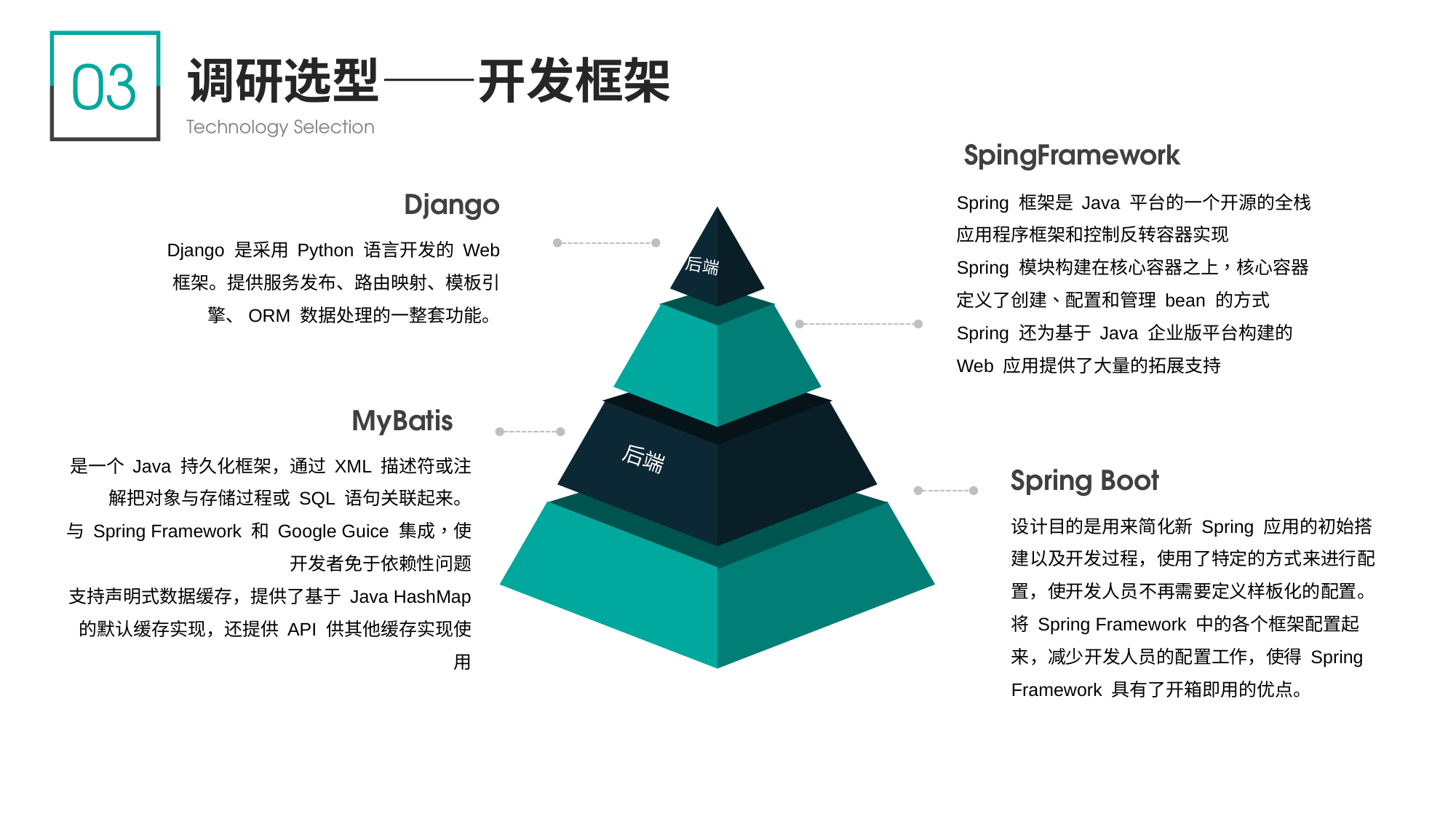

03
调研选型——开发框架
Technology Selection

SpingFramework
Spring 框架是 Java 平台的一个开源的全栈应用程序框架和控制反转容器实现
Spring 模块构建在核心容器之上，核心容器定义了创建、配置和管理 bean 的方式
Spring 还为基于 Java 企业版平台构建的 Web 应用提供了大量的拓展支持
Django
Django 是采用 Python 语言开发的 Web 框架。提供服务发布、路由映射、模板引擎、ORM 数据处理的一整套功能。

后端

后端

MyBatis
是一个 Java 持久化框架，通过 XML 描述符或注解把对象与存储过程或 SQL 语句关联起来。
与 Spring Framework 和 Google Guice 集成，使开发者免于依赖性问题
支持声明式数据缓存，提供了基于 Java HashMap 的默认缓存实现，还提供 API 供其他缓存实现使用
Spring Boot
设计目的是用来简化新 Spring 应用的初始搭建以及开发过程，使用了特定的方式来进行配置，使开发人员不再需要定义样板化的配置。
将 Spring Framework 中的各个框架配置起来，减少开发人员的配置工作，使得 Spring Framework 具有了开箱即用的优点。